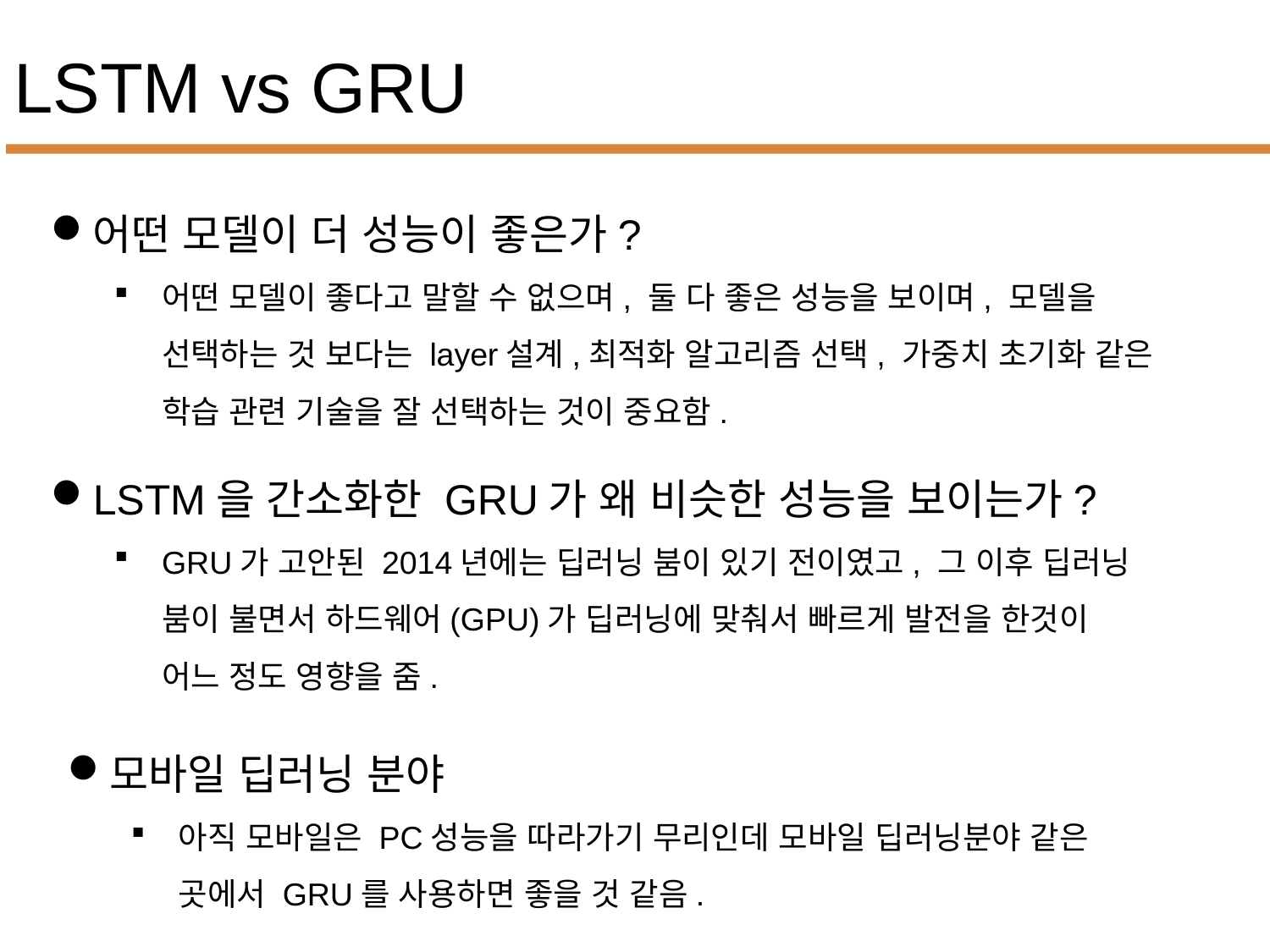

LSTM vs GRU

어떤 모델이 더 성능이 좋은가?
어떤 모델이 좋다고 말할 수 없으며, 둘 다 좋은 성능을 보이며, 모델을 선택하는 것 보다는 layer설계,최적화 알고리즘 선택, 가중치 초기화 같은 학습 관련 기술을 잘 선택하는 것이 중요함.
LSTM을 간소화한 GRU가 왜 비슷한 성능을 보이는가?
GRU가 고안된 2014년에는 딥러닝 붐이 있기 전이였고, 그 이후 딥러닝 붐이 불면서 하드웨어(GPU)가 딥러닝에 맞춰서 빠르게 발전을 한것이 어느 정도 영향을 줌.
모바일 딥러닝 분야
아직 모바일은 PC성능을 따라가기 무리인데 모바일 딥러닝분야 같은 곳에서 GRU를 사용하면 좋을 것 같음.